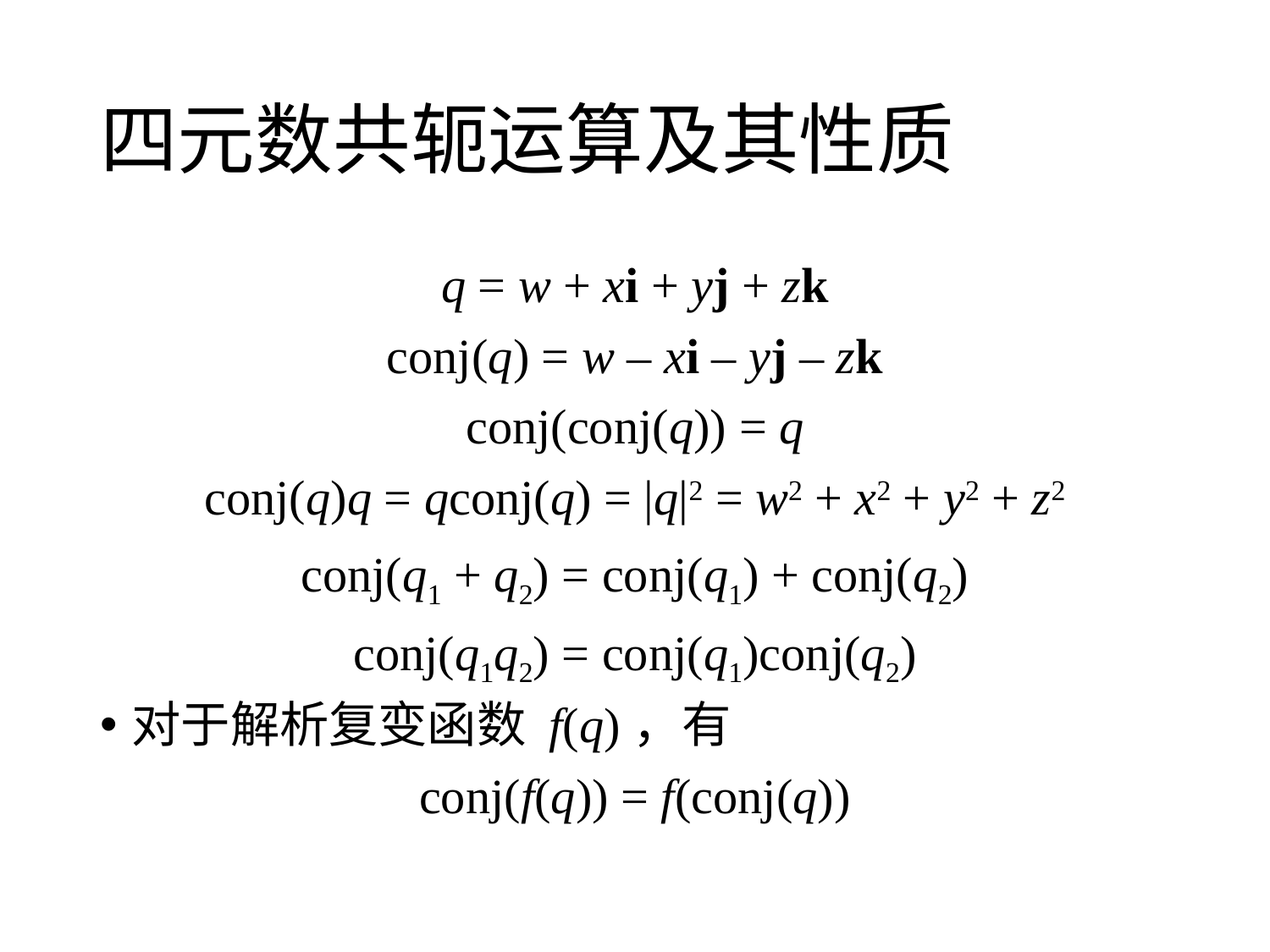

# 四元数共轭运算及其性质
q = w + xi + yj + zk
conj(q) = w – xi – yj – zk
conj(conj(q)) = q
conj(q)q = qconj(q) = |q|2 = w2 + x2 + y2 + z2
conj(q1 + q2) = conj(q1) + conj(q2)
conj(q1q2) = conj(q1)conj(q2)
对于解析复变函数 f(q)，有
conj(f(q)) = f(conj(q))